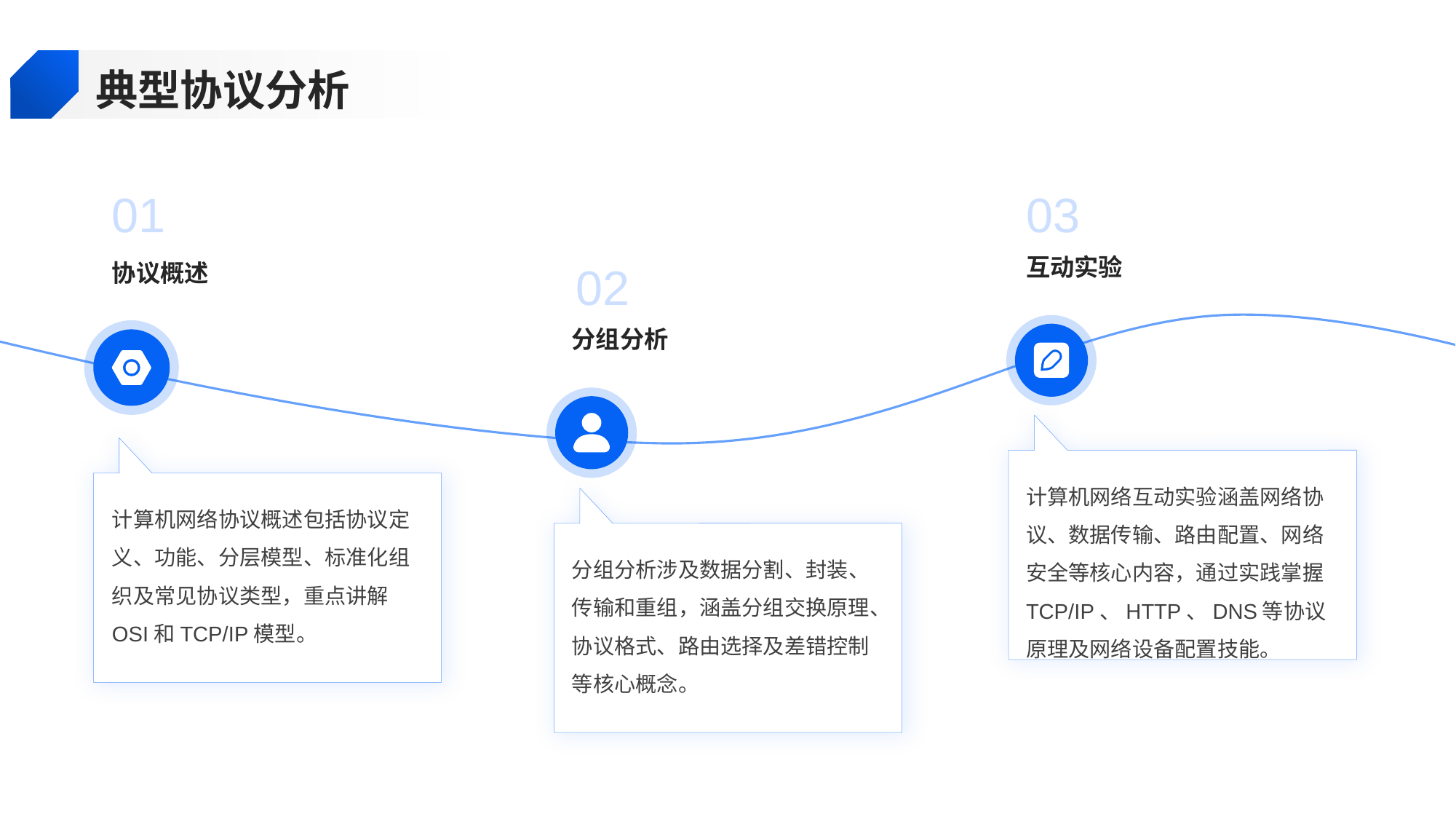

典型协议分析
01
03
互动实验
协议概述
02

分组分析

计算机网络互动实验涵盖网络协议、数据传输、路由配置、网络安全等核心内容，通过实践掌握TCP/IP、HTTP、DNS等协议原理及网络设备配置技能。

计算机网络协议概述包括协议定义、功能、分层模型、标准化组织及常见协议类型，重点讲解OSI和TCP/IP模型。
分组分析涉及数据分割、封装、传输和重组，涵盖分组交换原理、协议格式、路由选择及差错控制等核心概念。